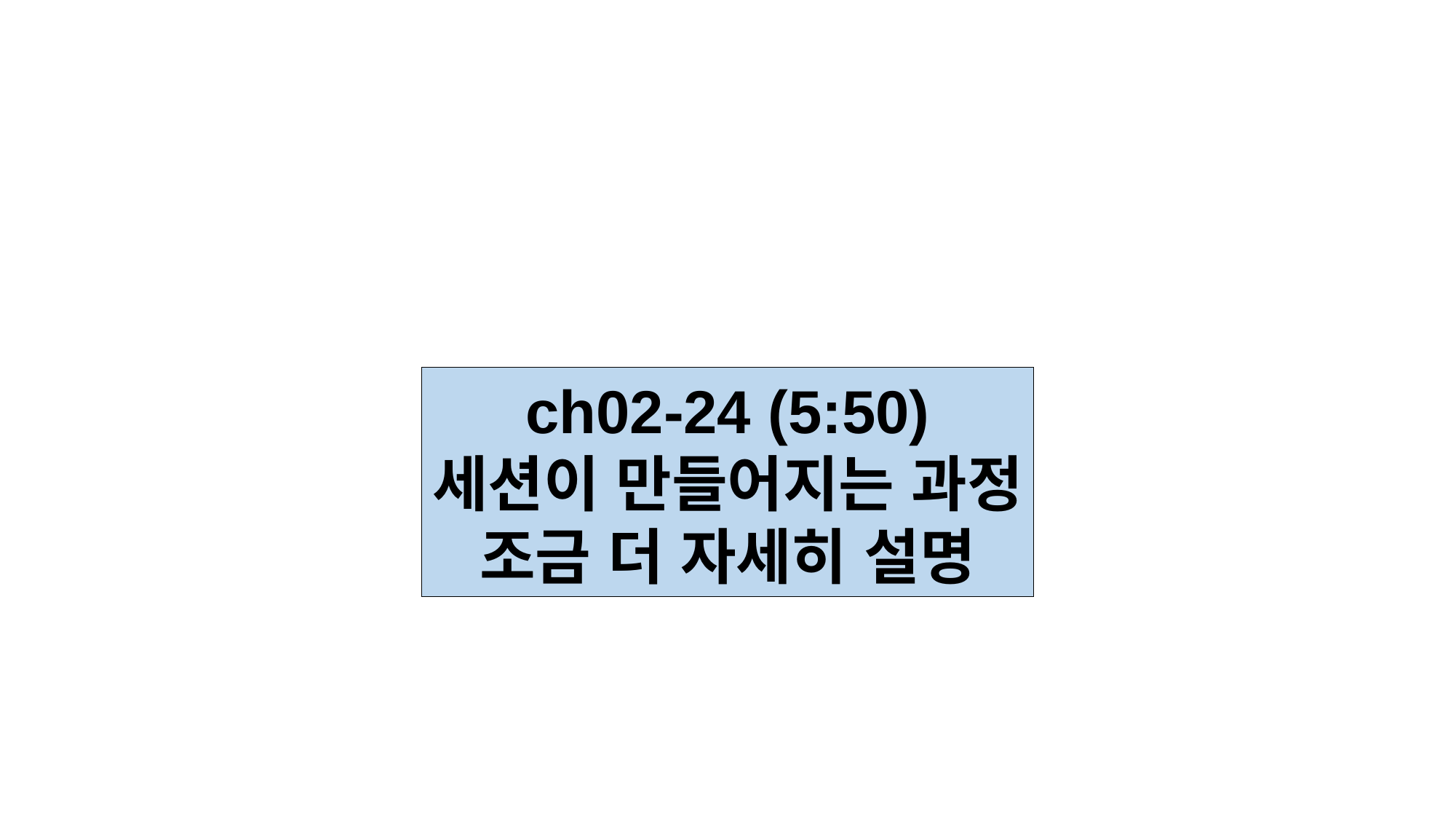

ch02-24 (5:50)
세션이 만들어지는 과정
조금 더 자세히 설명